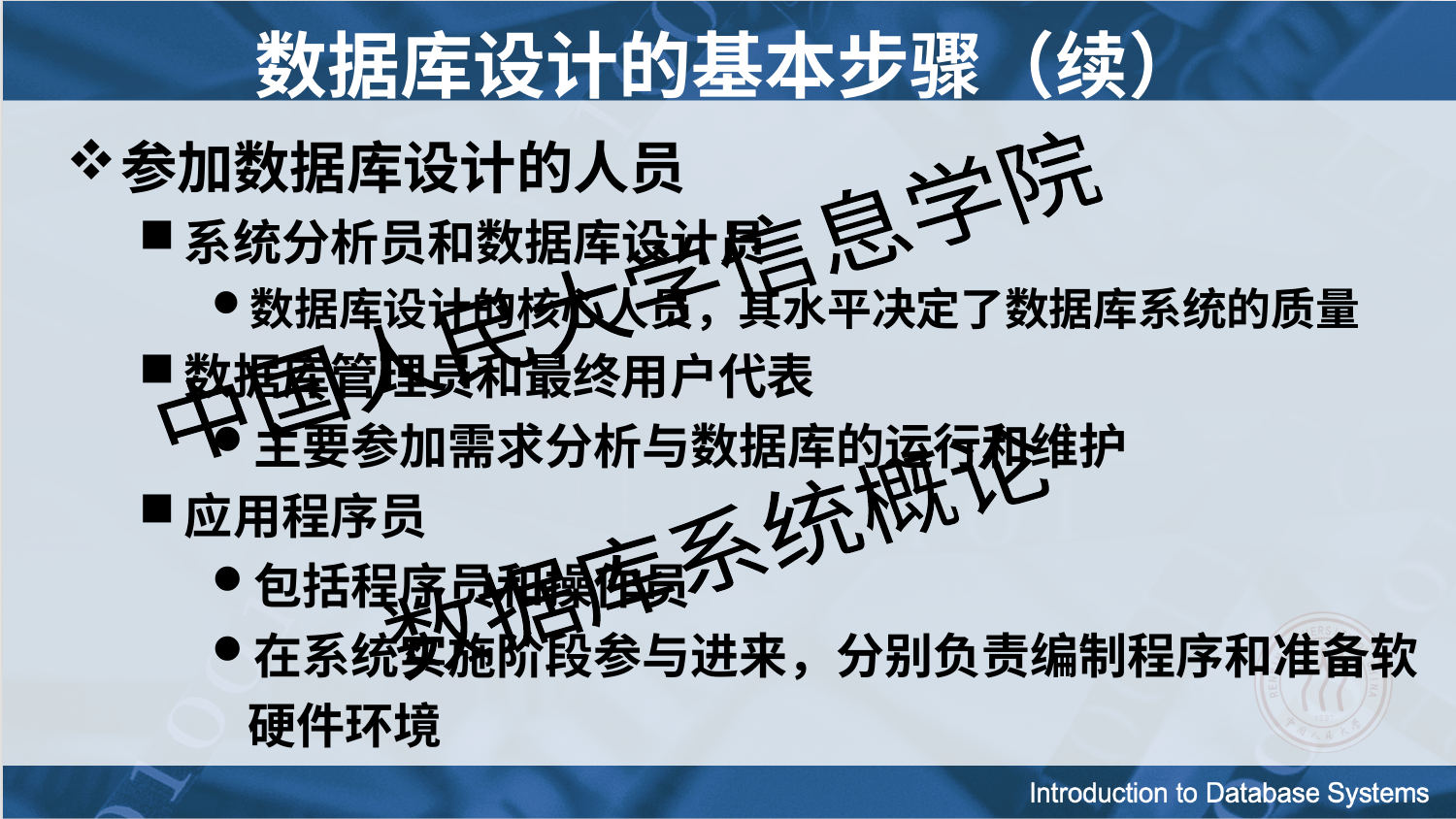

数据库设计的基本步骤（续）
参加数据库设计的人员
系统分析员和数据库设计员
数据库设计的核心人员，其水平决定了数据库系统的质量
数据库管理员和最终用户代表
主要参加需求分析与数据库的运行和维护
应用程序员
包括程序员和操作员
在系统实施阶段参与进来，分别负责编制程序和准备软硬件环境